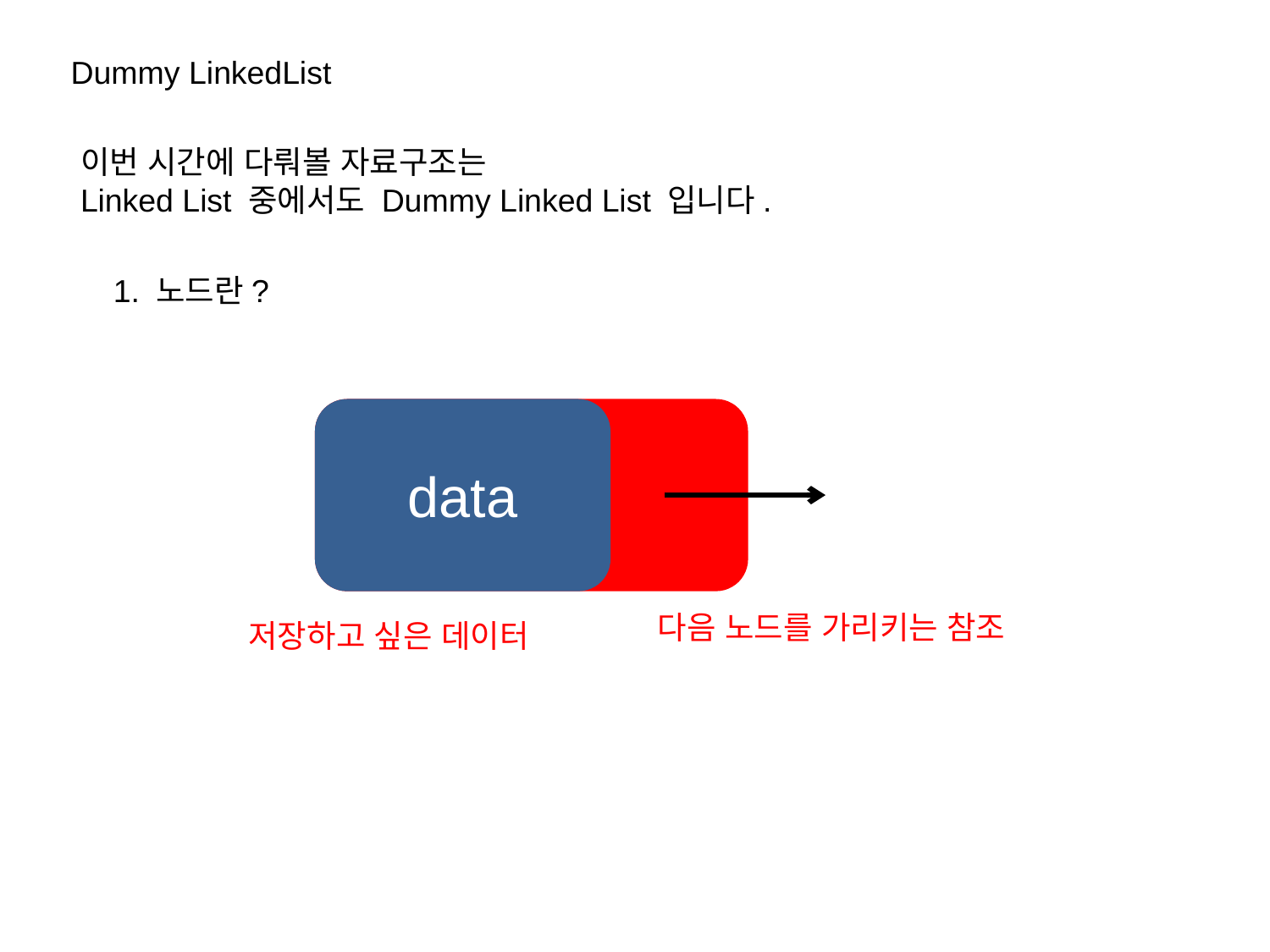

Dummy LinkedList
이번 시간에 다뤄볼 자료구조는
Linked List 중에서도 Dummy Linked List 입니다.

1. 노드란?

data
다음 노드를 가리키는 참조
저장하고 싶은 데이터